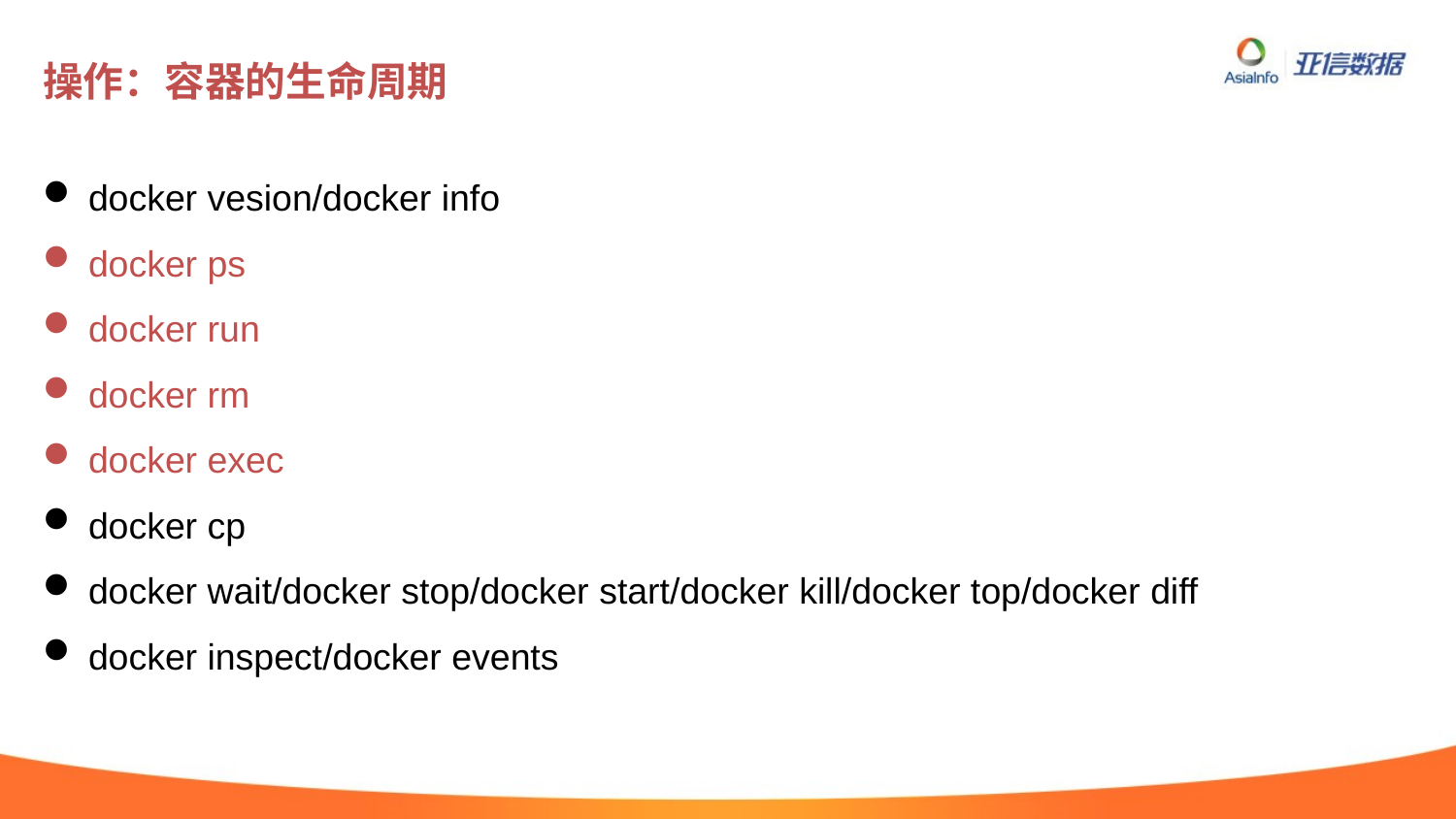

# 操作：容器的生命周期
docker vesion/docker info
docker ps
docker run
docker rm
docker exec
docker cp
docker wait/docker stop/docker start/docker kill/docker top/docker diff
docker inspect/docker events